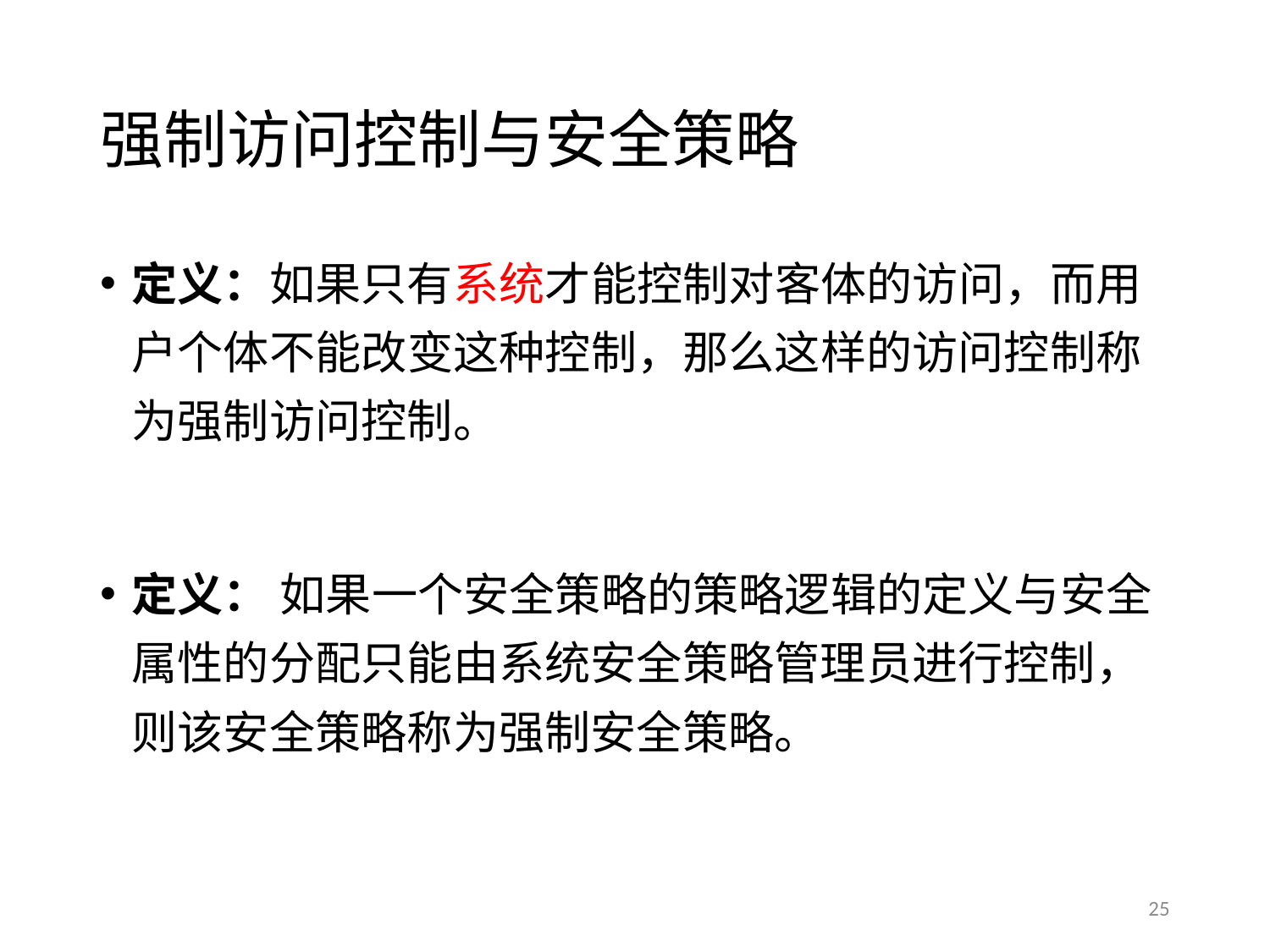

# 强制访问控制与安全策略
定义：如果只有系统才能控制对客体的访问，而用户个体不能改变这种控制，那么这样的访问控制称为强制访问控制。

定义： 如果一个安全策略的策略逻辑的定义与安全属性的分配只能由系统安全策略管理员进行控制，则该安全策略称为强制安全策略。
25